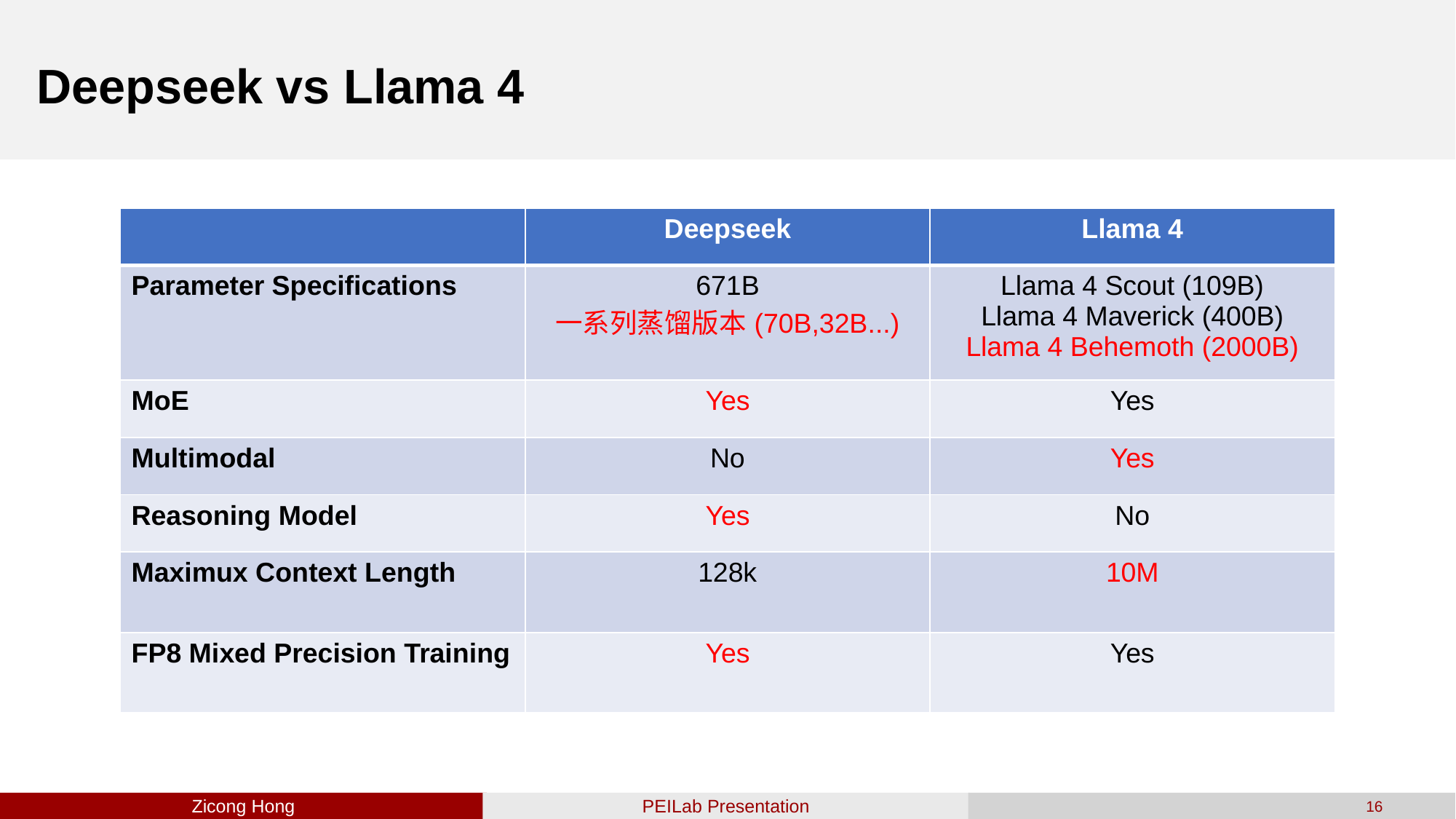

# Deepseek vs Llama 4
|  | Deepseek | Llama 4 |
| --- | --- | --- |
| Parameter Specifications | 671B 一系列蒸馏版本(70B,32B...) | Llama 4 Scout (109B) Llama 4 Maverick (400B) Llama 4 Behemoth (2000B) |
| MoE | Yes | Yes |
| Multimodal | No | Yes |
| Reasoning Model | Yes | No |
| Maximux Context Length | 128k | 10M |
| FP8 Mixed Precision Training | Yes | Yes |